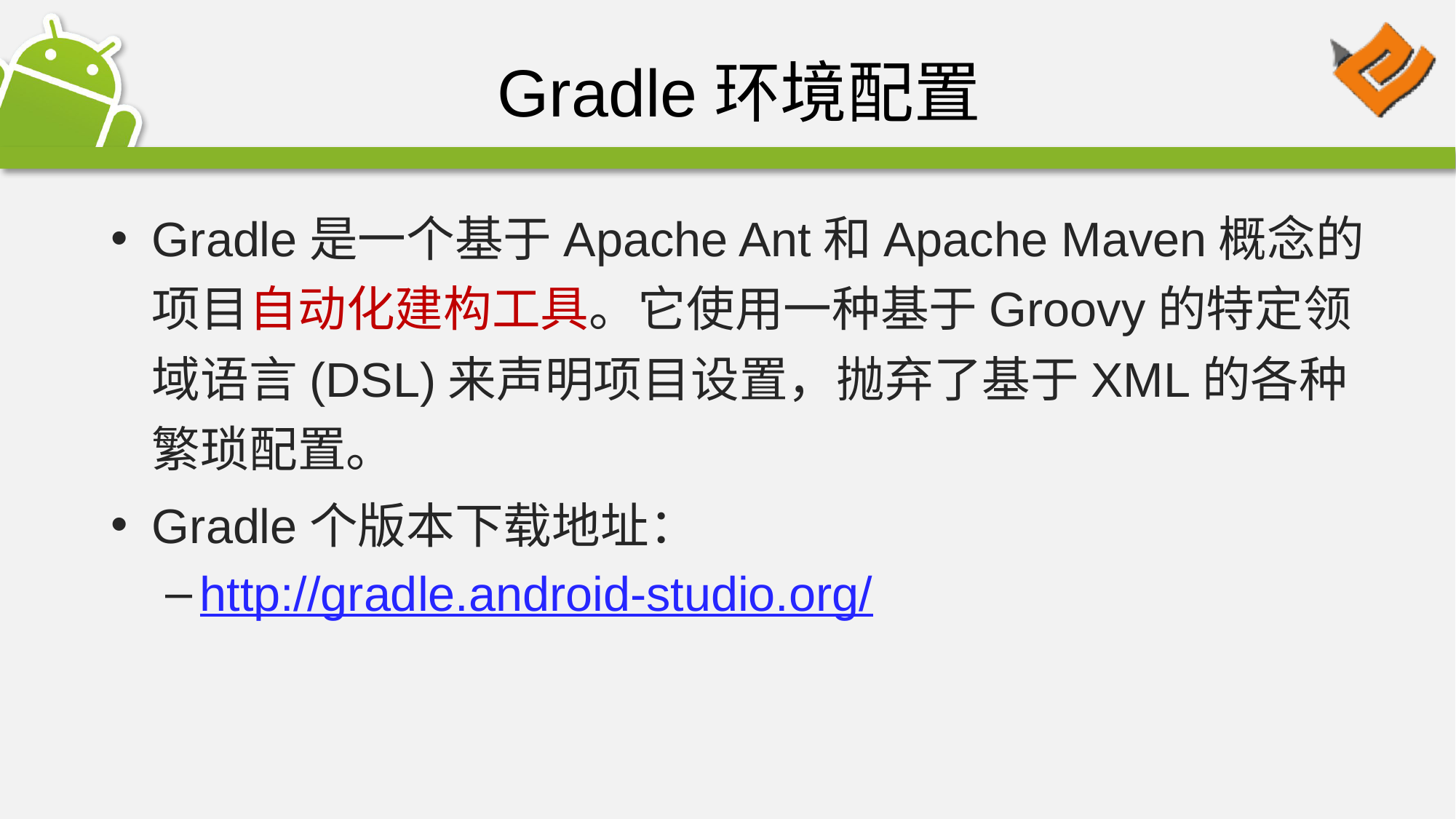

# Gradle环境配置
Gradle是一个基于Apache Ant和Apache Maven概念的项目自动化建构工具。它使用一种基于Groovy的特定领域语言(DSL)来声明项目设置，抛弃了基于XML的各种繁琐配置。
Gradle个版本下载地址：
http://gradle.android-studio.org/